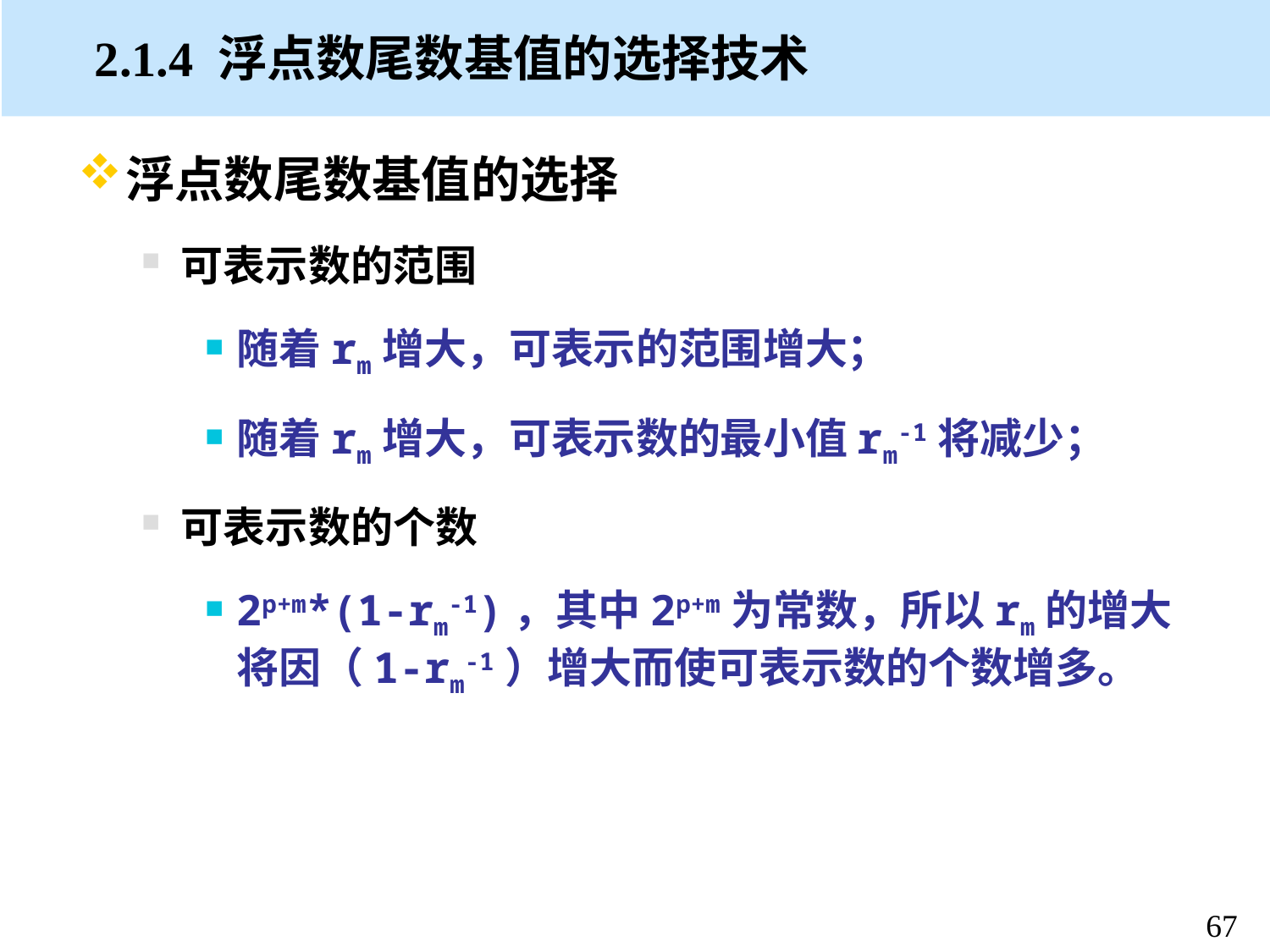

# 2.1.4 浮点数尾数基值的选择技术
浮点数尾数基值的选择
可表示数的范围
随着rm增大，可表示的范围增大；
随着rm增大，可表示数的最小值rm-1将减少；
可表示数的个数
2p+m*(1-rm-1)，其中2p+m为常数，所以rm的增大将因（1-rm-1）增大而使可表示数的个数增多。